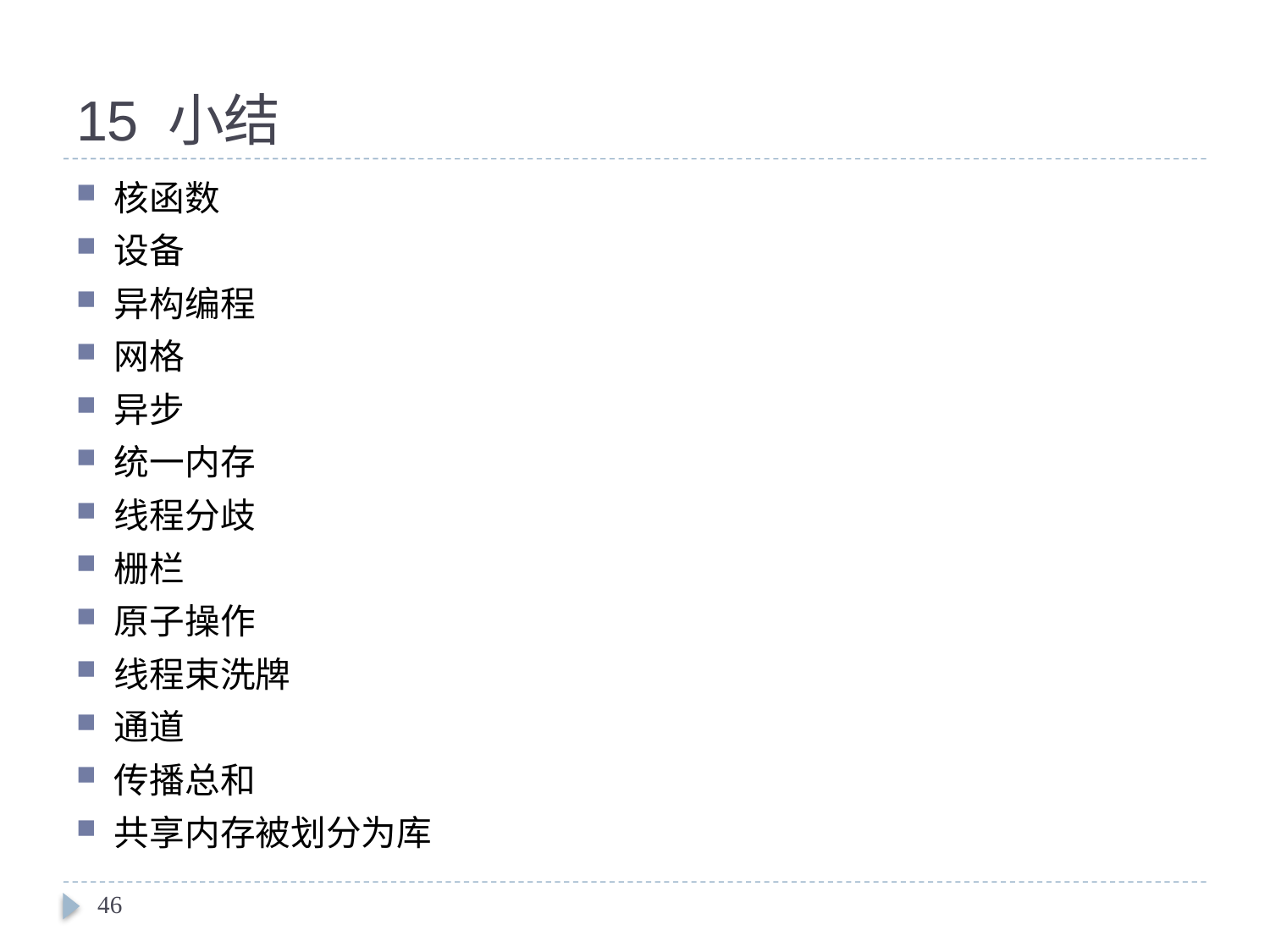

# 15 小结
核函数
设备
异构编程
网格
异步
统一内存
线程分歧
栅栏
原子操作
线程束洗牌
通道
传播总和
共享内存被划分为库
46